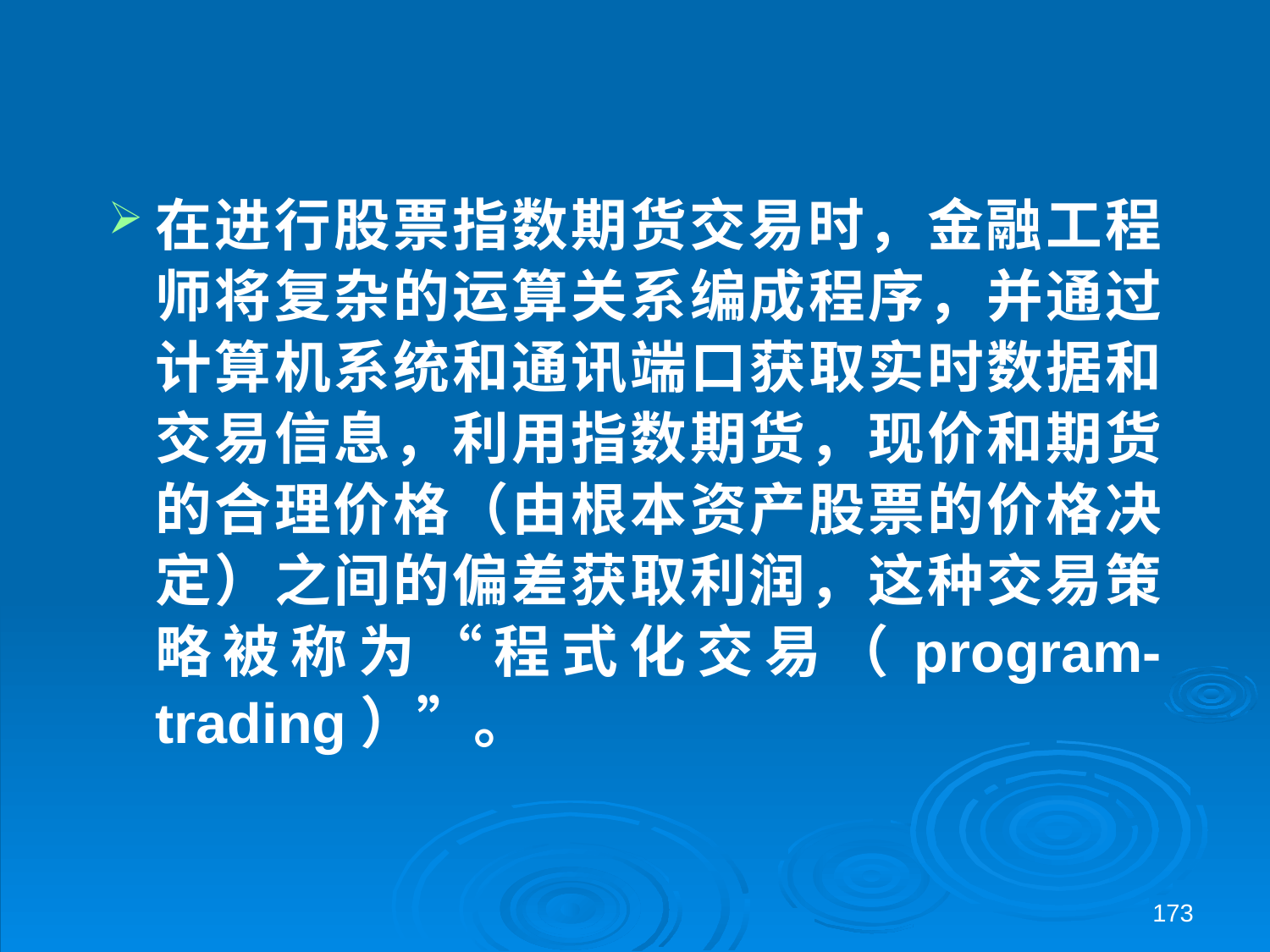

#
在进行股票指数期货交易时，金融工程师将复杂的运算关系编成程序，并通过计算机系统和通讯端口获取实时数据和交易信息，利用指数期货，现价和期货的合理价格（由根本资产股票的价格决定）之间的偏差获取利润，这种交易策略被称为“程式化交易（program-trading）”。

173